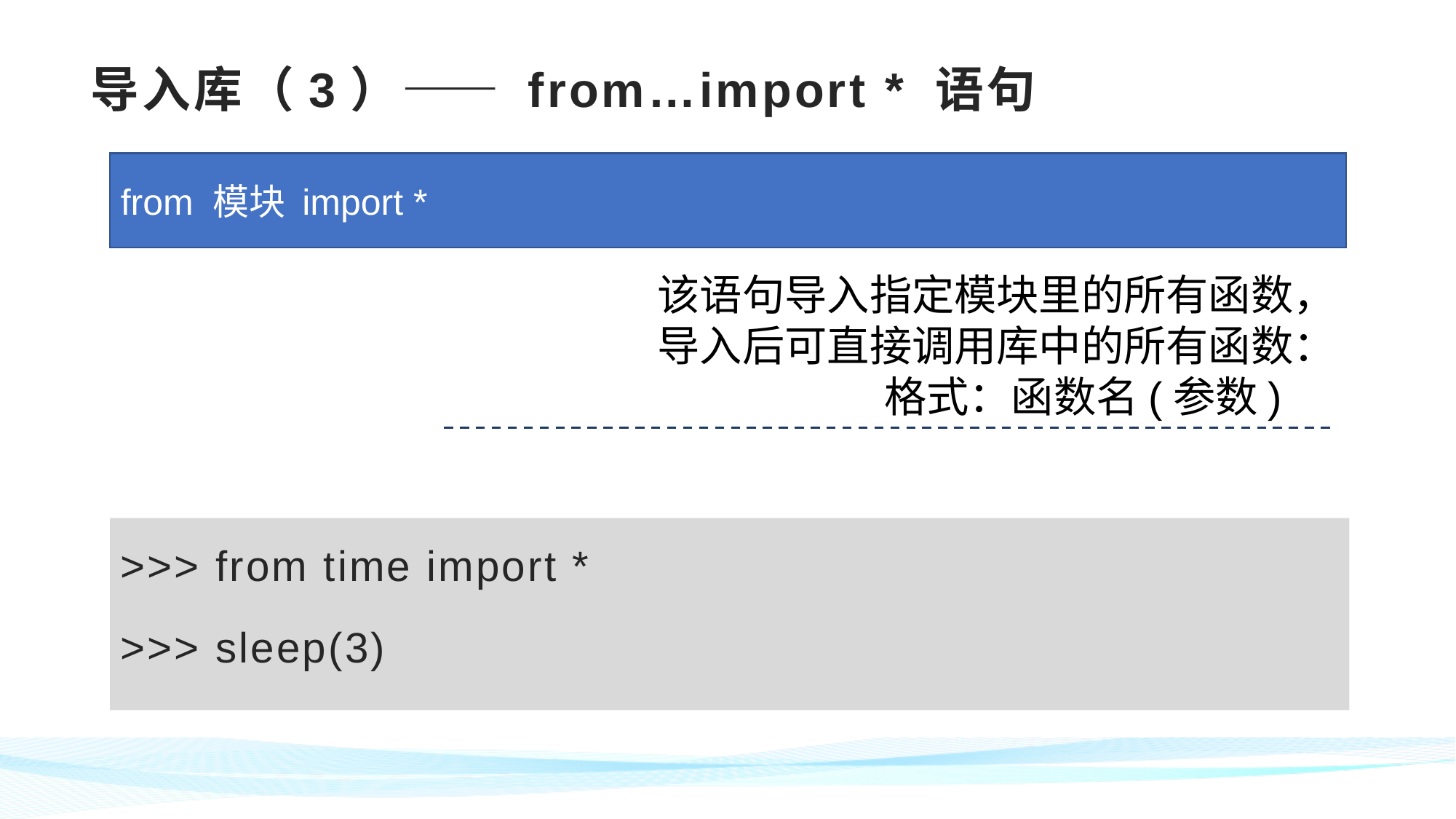

# 导入库（3）—— from…import * 语句
from 模块 import *
该语句导入指定模块里的所有函数，
导入后可直接调用库中的所有函数：
格式：函数名(参数)
>>> from time import *
>>> sleep(3)